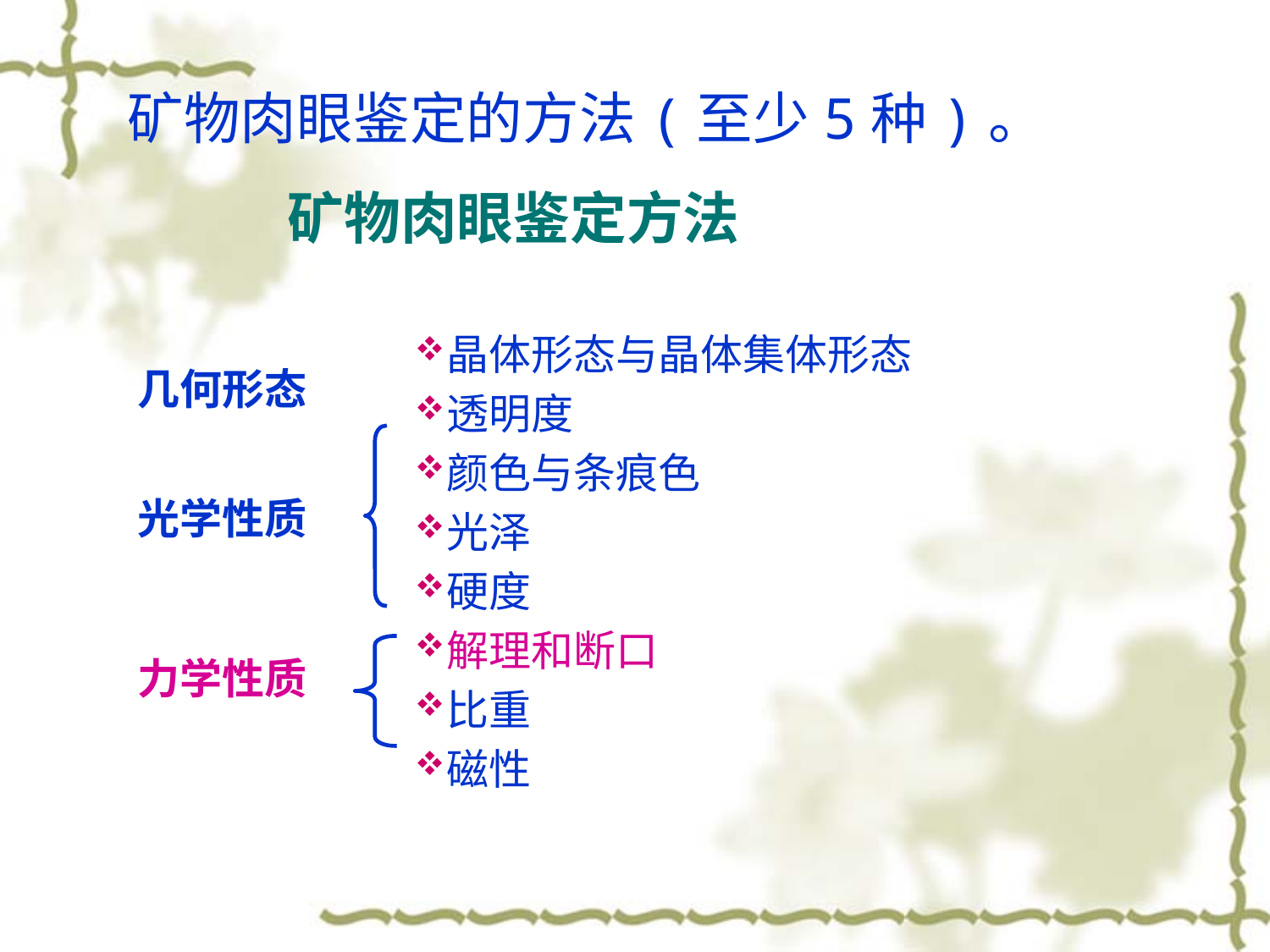

矿物肉眼鉴定的方法(至少5种)。
矿物肉眼鉴定方法

晶体形态与晶体集体形态
透明度
颜色与条痕色
光泽
硬度
解理和断口
比重
磁性
几何形态

光学性质

力学性质